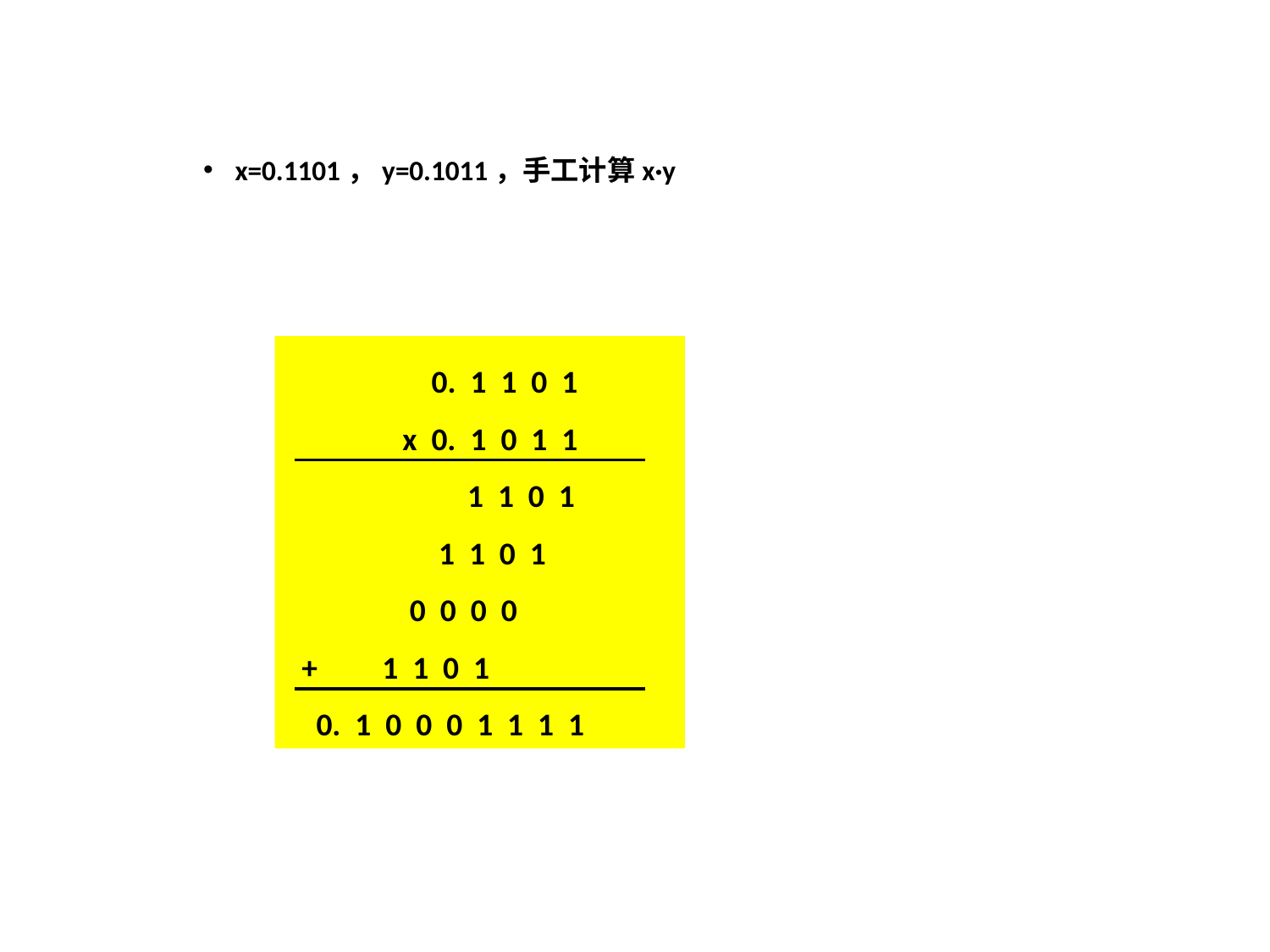

x=0.1101，y=0.1011，手工计算x·y
                    0.  1  1  0  1
                x  0.  1  0  1  1
                         1  1  0  1
                     1  1  0  1
                 0  0  0  0
  +         1  1  0  1
    0.  1  0  0  0  1  1  1  1